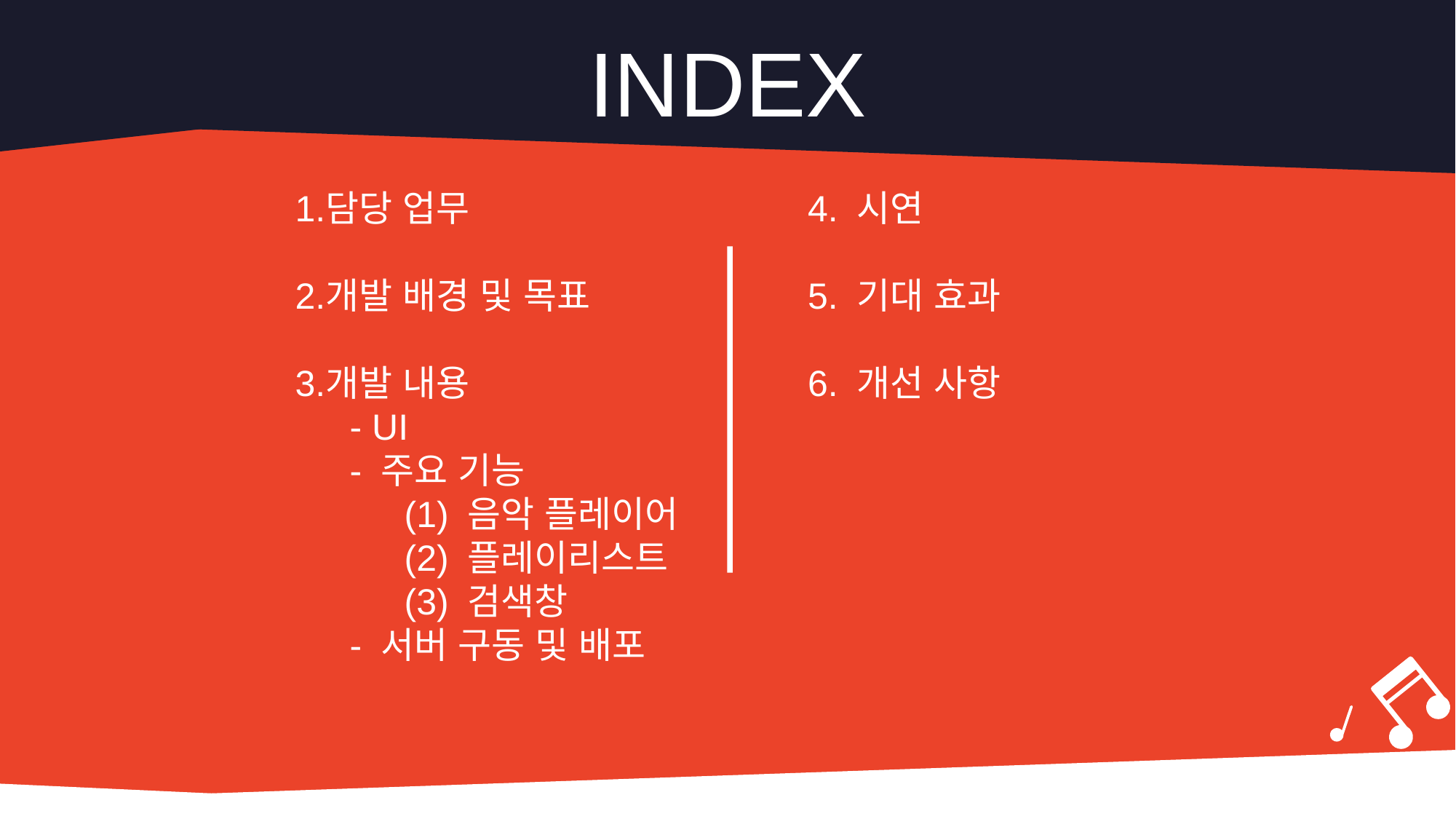

INDEX
담당 업무

개발 배경 및 목표

개발 내용
- UI
- 주요 기능
(1) 음악 플레이어
(2) 플레이리스트
(3) 검색창
- 서버 구동 및 배포
4. 시연

5. 기대 효과

6. 개선 사항